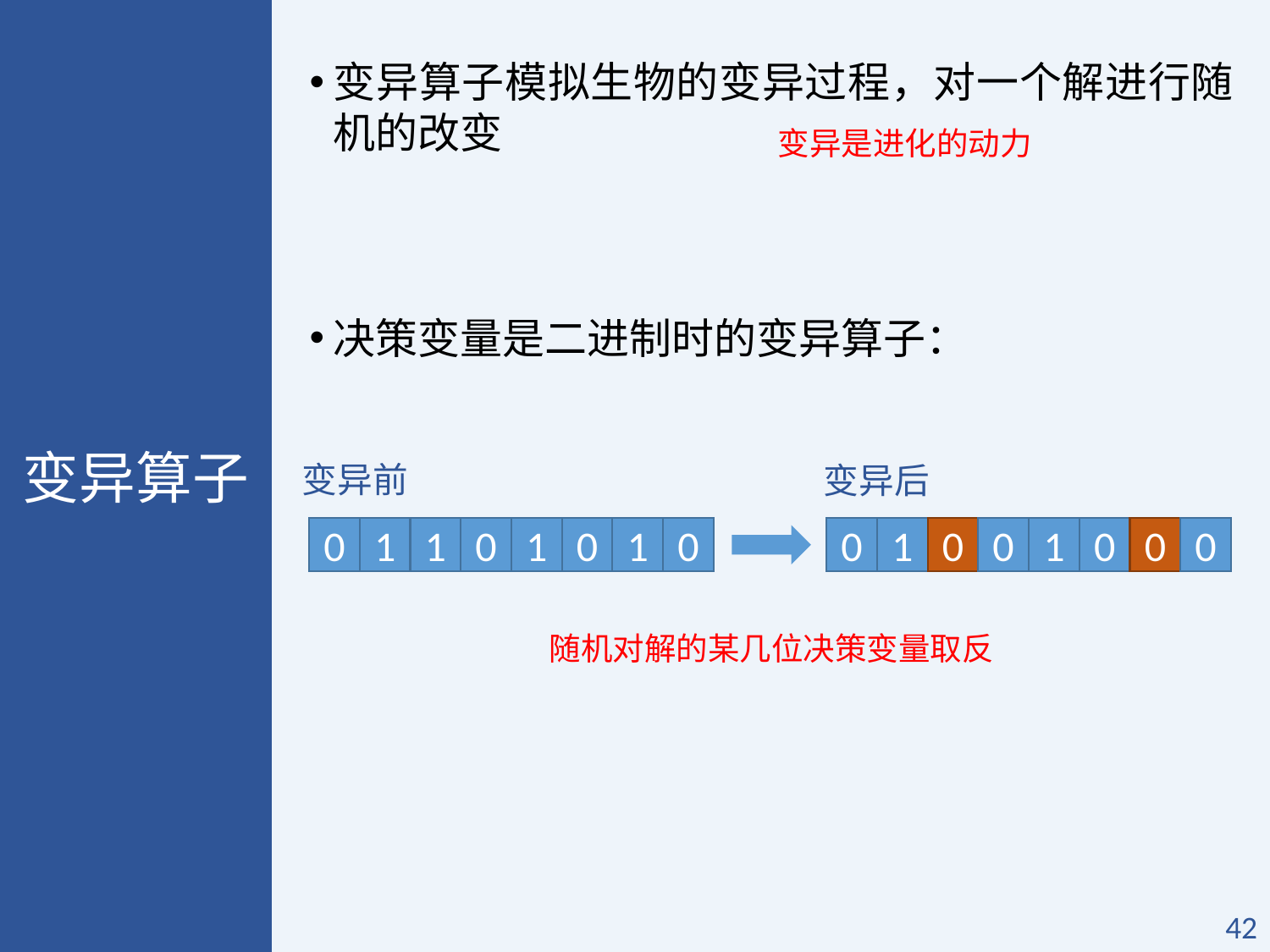

变异算子模拟生物的变异过程，对一个解进行随机的改变

决策变量是二进制时的变异算子：
变异是进化的动力
变异算子
变异前
变异后
0
1
1
0
1
0
1
0
0
1
0
0
1
0
0
0

随机对解的某几位决策变量取反